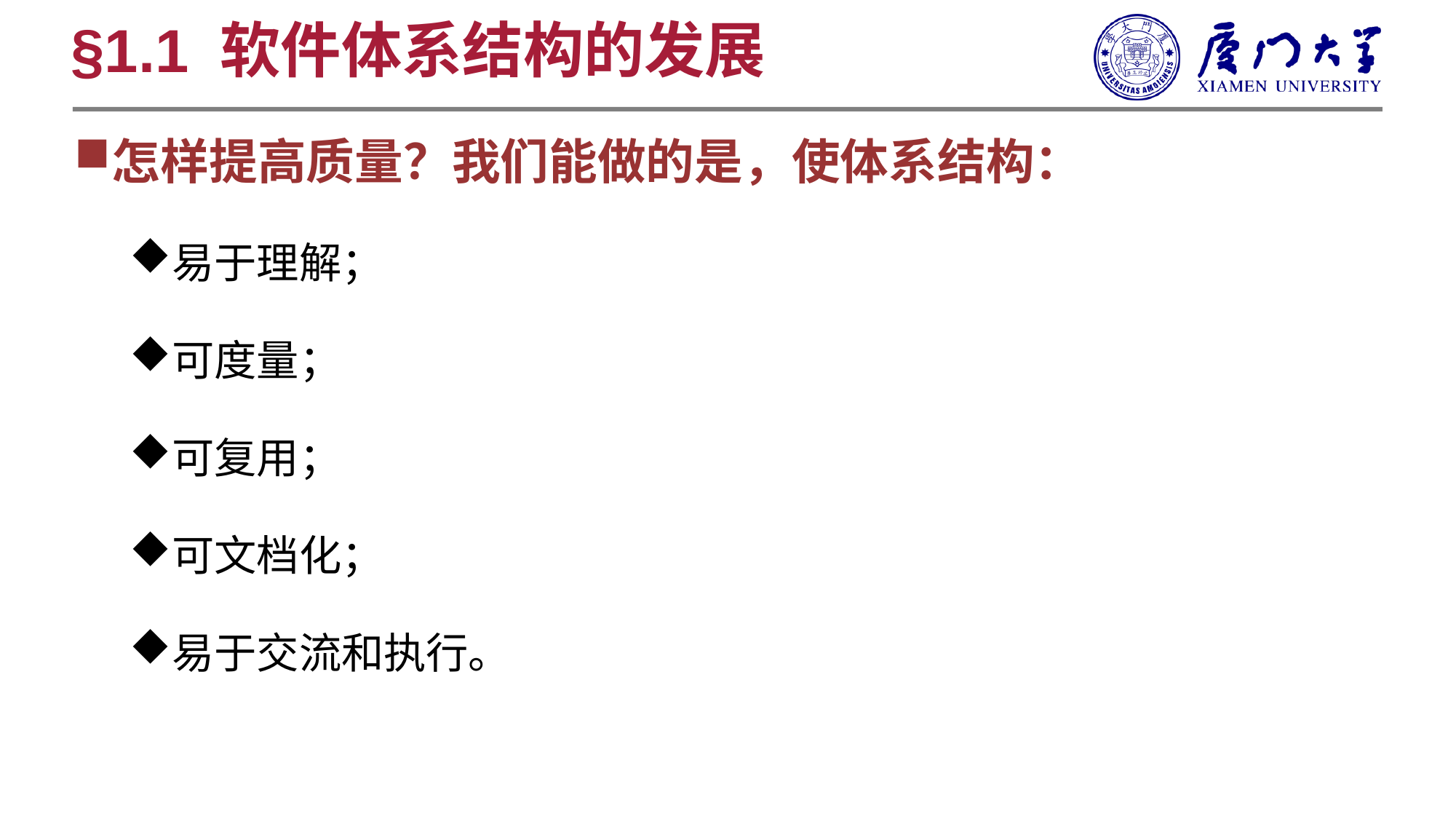

§1.1 软件体系结构的发展

怎样提高质量？我们能做的是，使体系结构：
易于理解；
可度量；
可复用；
可文档化；
易于交流和执行。